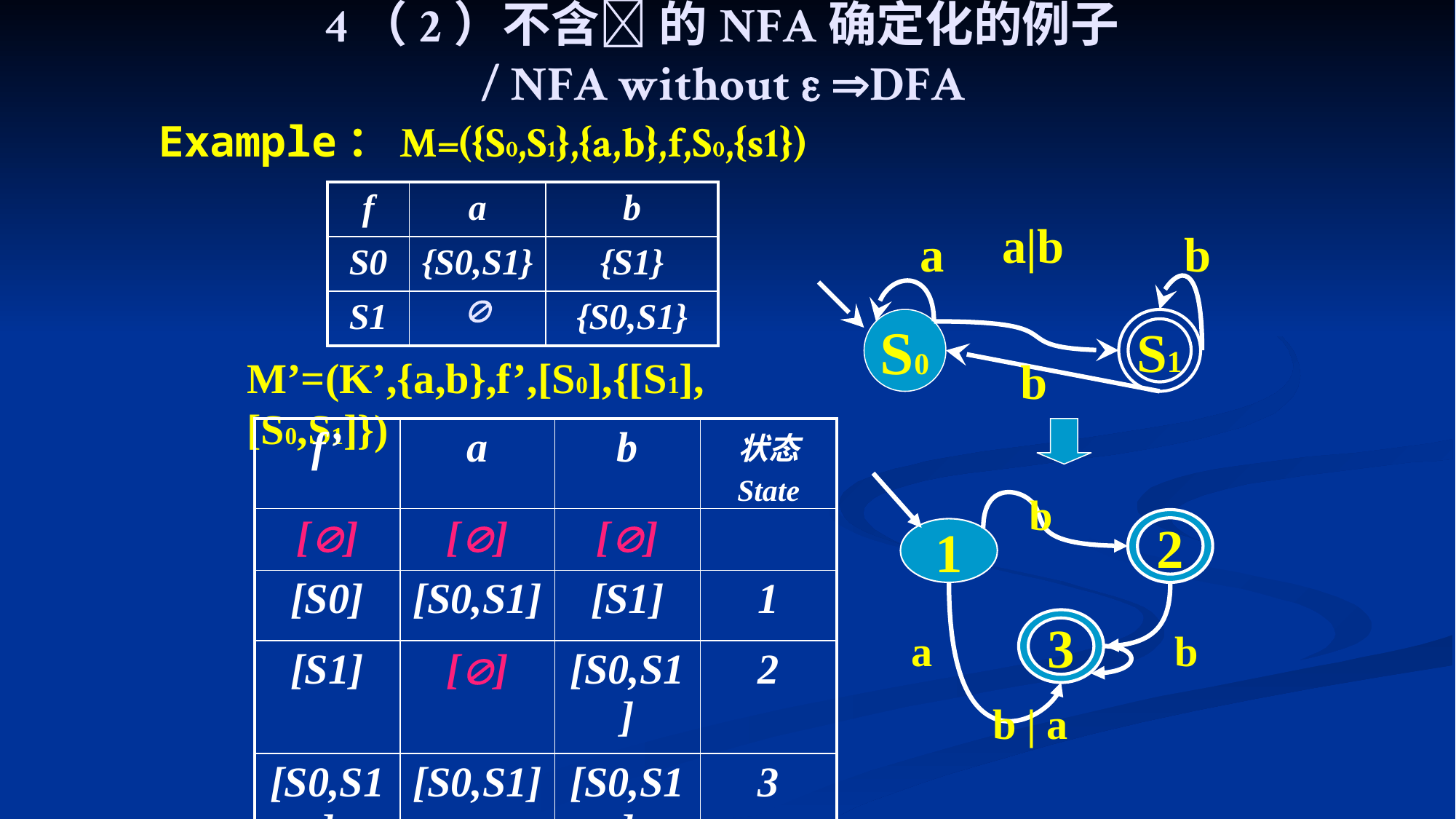

# 4（2）不含ε 的NFA确定化的例子 / NFA without ε ⇒DFA
Example：M=({S0,S1},{a,b},f,S0,{s1})
| f | a | b |
| --- | --- | --- |
| S0 | {S0,S1} | {S1} |
| S1 | ∅ | {S0,S1} |
a|b
a
b

S0
S1
b

M’=(K’,{a,b},f’,[S0],{[S1],[S0,S1]})
| f’ | a | b | 状态 State |
| --- | --- | --- | --- |
| [∅] | [∅] | [∅] |  |
| [S0] | [S0,S1] | [S1] | 1 |
| [S1] | [∅] | [S0,S1] | 2 |
| [S0,S1] | [S0,S1] | [S0,S1] | 3 |

b
2
1
3
a
b
b | a
67